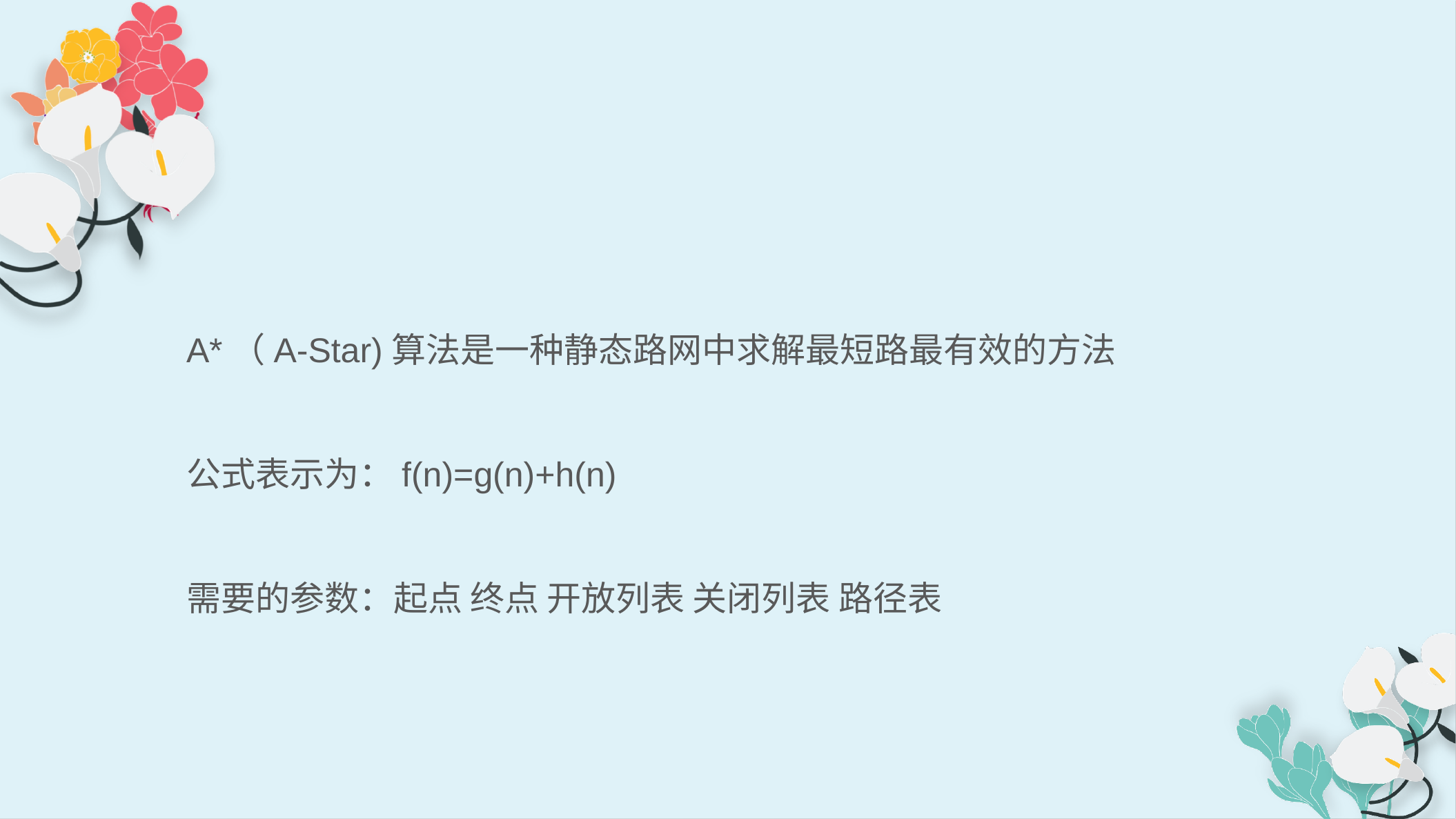

A*（A-Star)算法是一种静态路网中求解最短路最有效的方法

公式表示为：f(n)=g(n)+h(n)

需要的参数：起点 终点 开放列表 关闭列表 路径表